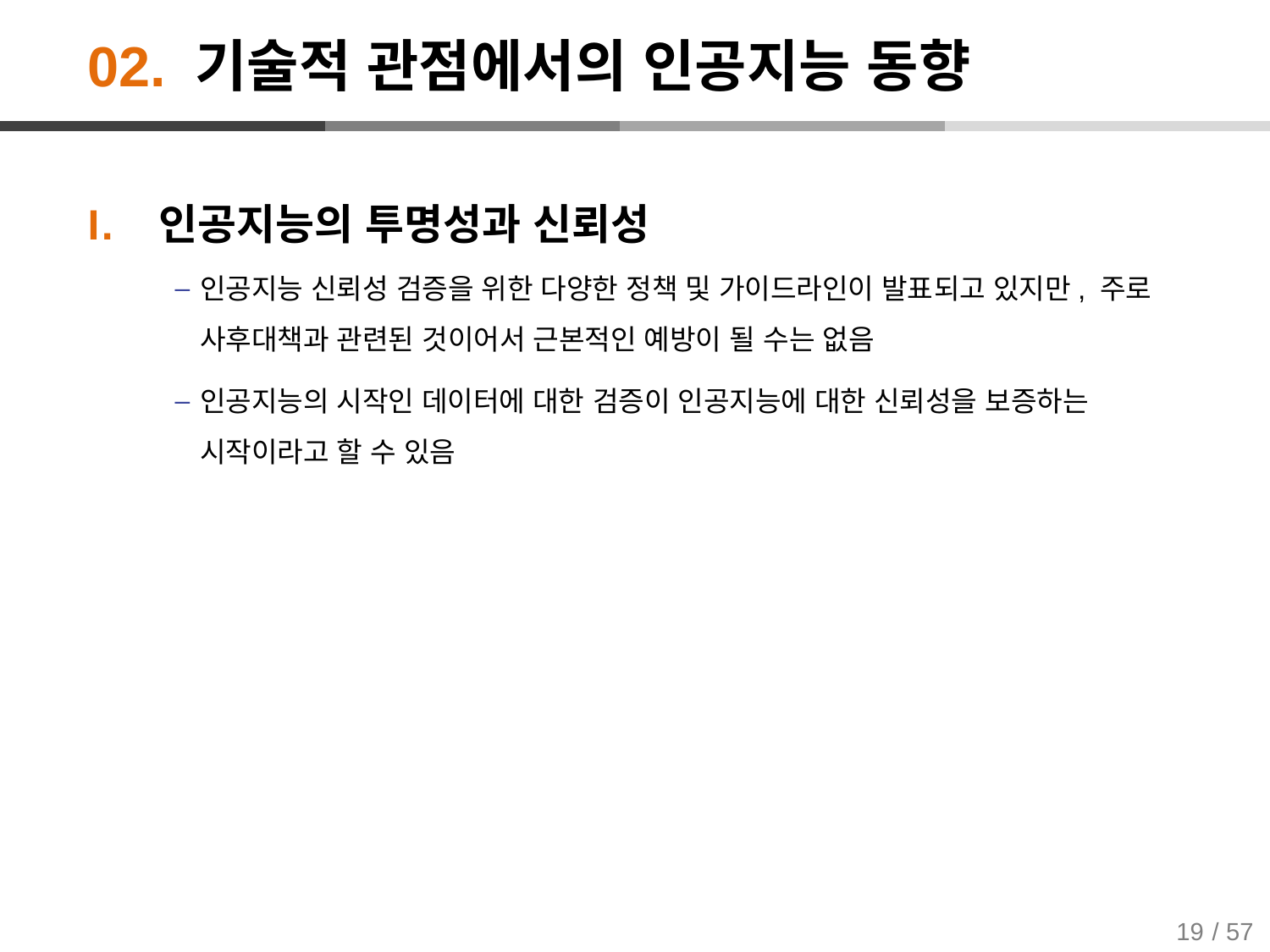

# 02. 기술적 관점에서의 인공지능 동향
인공지능의 투명성과 신뢰성
인공지능 신뢰성 검증을 위한 다양한 정책 및 가이드라인이 발표되고 있지만, 주로 사후대책과 관련된 것이어서 근본적인 예방이 될 수는 없음
인공지능의 시작인 데이터에 대한 검증이 인공지능에 대한 신뢰성을 보증하는 시작이라고 할 수 있음